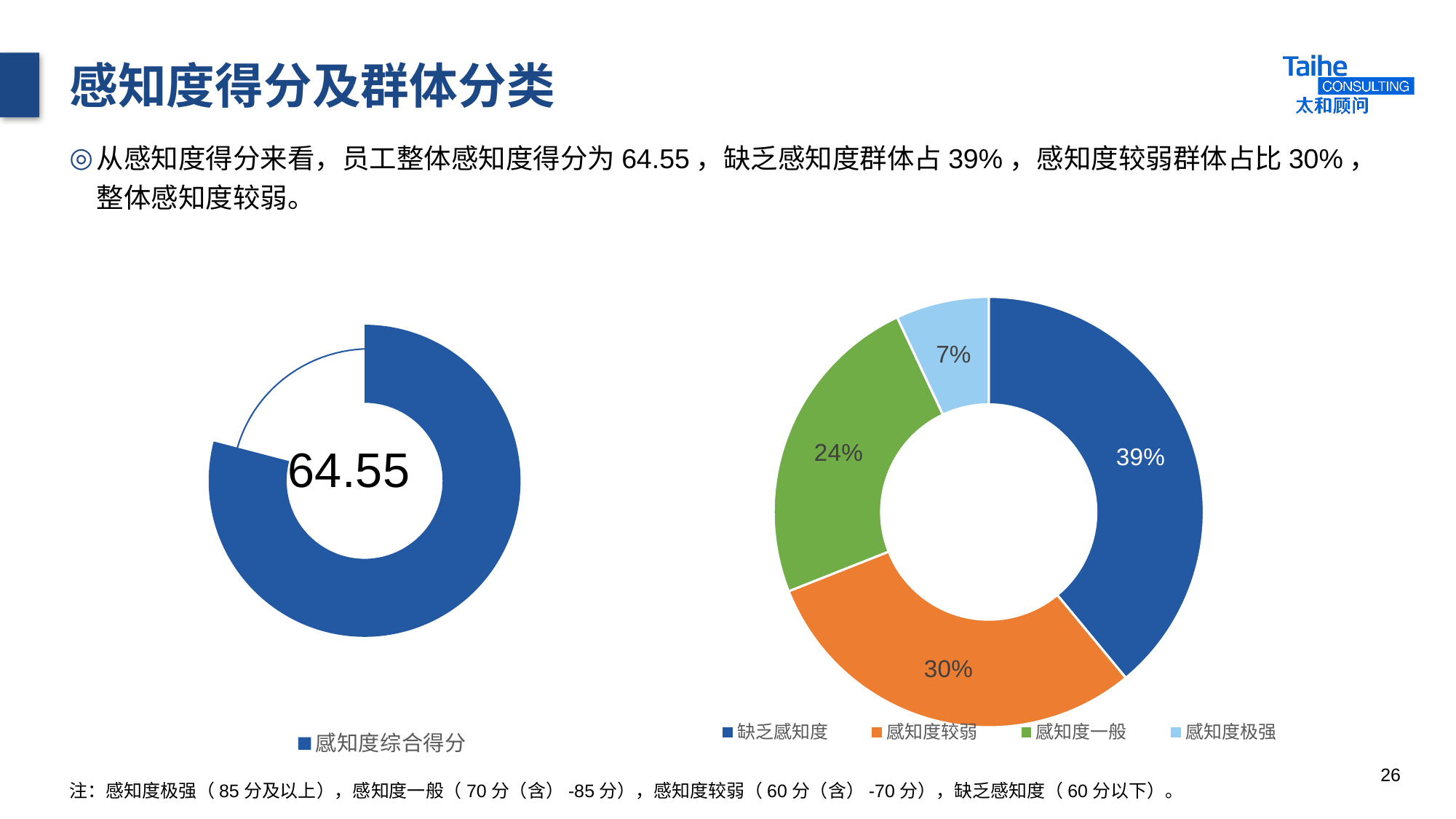

# 感知度得分及群体分类
从感知度得分来看，员工整体感知度得分为64.55，缺乏感知度群体占39%，感知度较弱群体占比30%，整体感知度较弱。

### Chart

| Category | 销售额 |
|---|---|
| 感知度综合得分 | 79.06 |

### Chart

| Category | 比例 |
|---|---|
| 缺乏感知度 | 0.39 |
| 感知度较弱 | 0.3 |
| 感知度一般 | 0.24 |
| 感知度极强 | 0.07 |
26
注：感知度极强（85分及以上），感知度一般（70分（含）-85分），感知度较弱（60分（含）-70分），缺乏感知度（60分以下）。